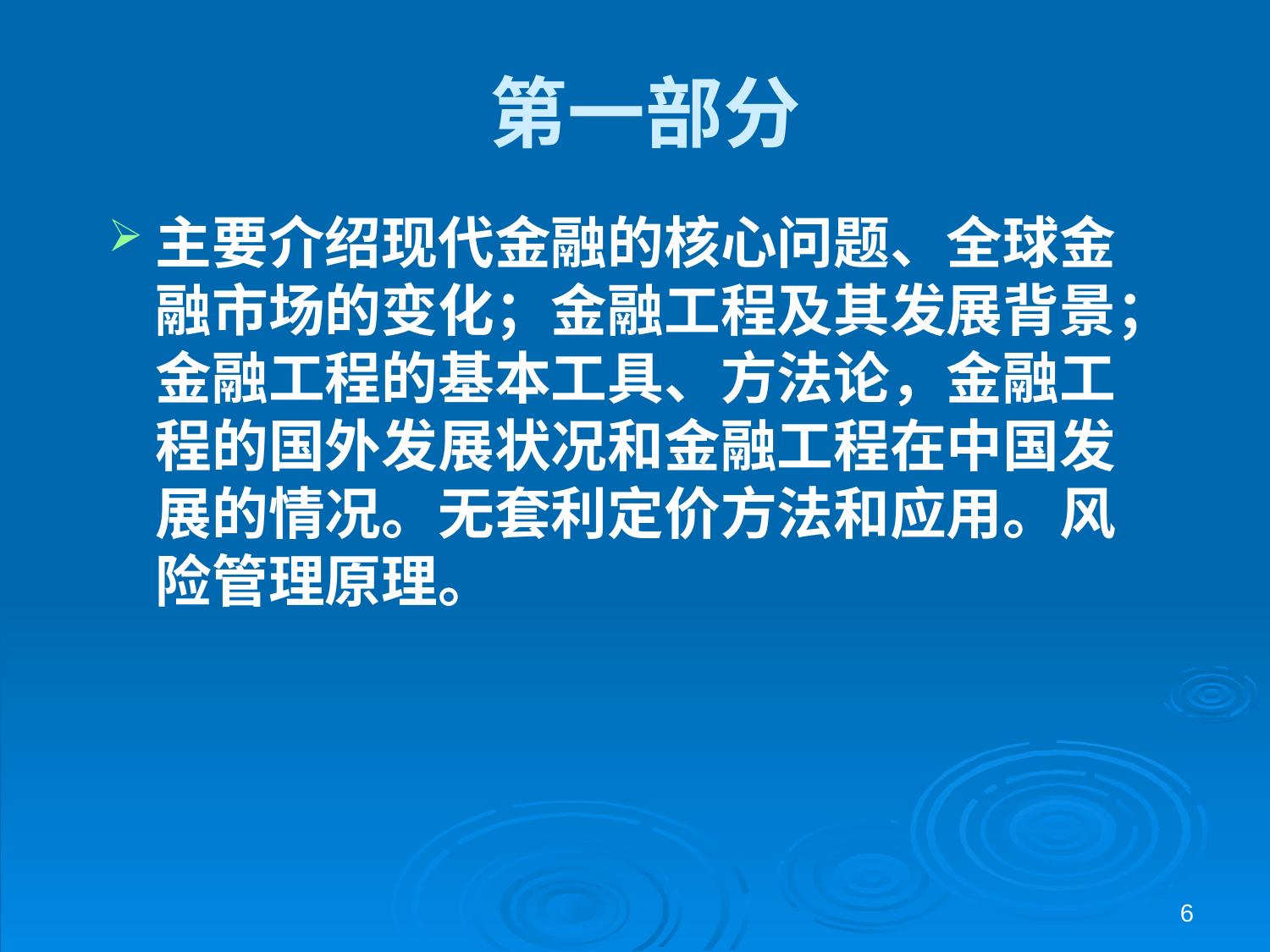

# 第一部分
主要介绍现代金融的核心问题、全球金融市场的变化；金融工程及其发展背景；金融工程的基本工具、方法论，金融工程的国外发展状况和金融工程在中国发展的情况。无套利定价方法和应用。风险管理原理。
6